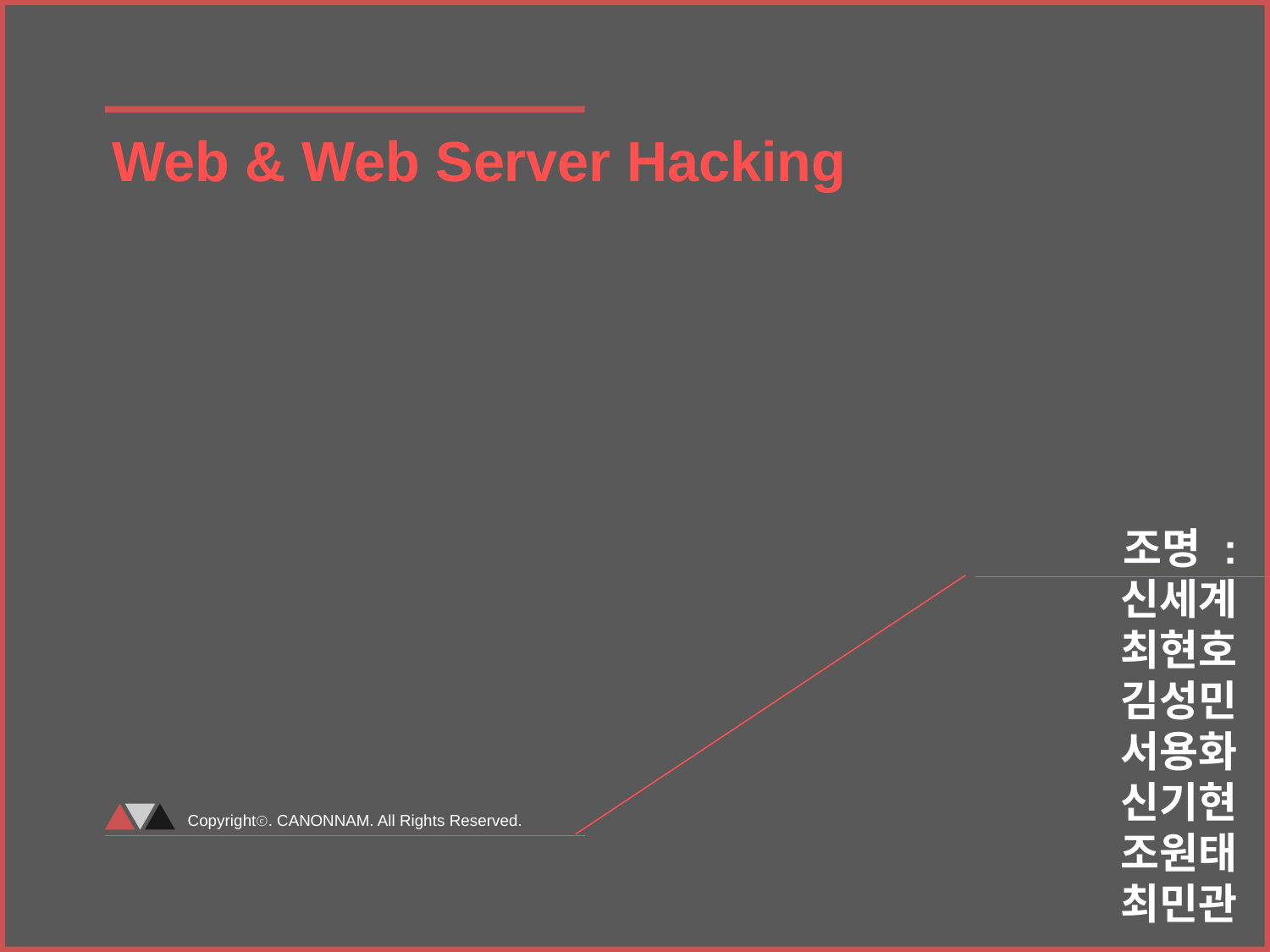

Web & Web Server Hacking
조명 : 신세계
최현호
김성민
서용화
신기현
조원태
최민관

Copyrightⓒ. CANONNAM. All Rights Reserved.